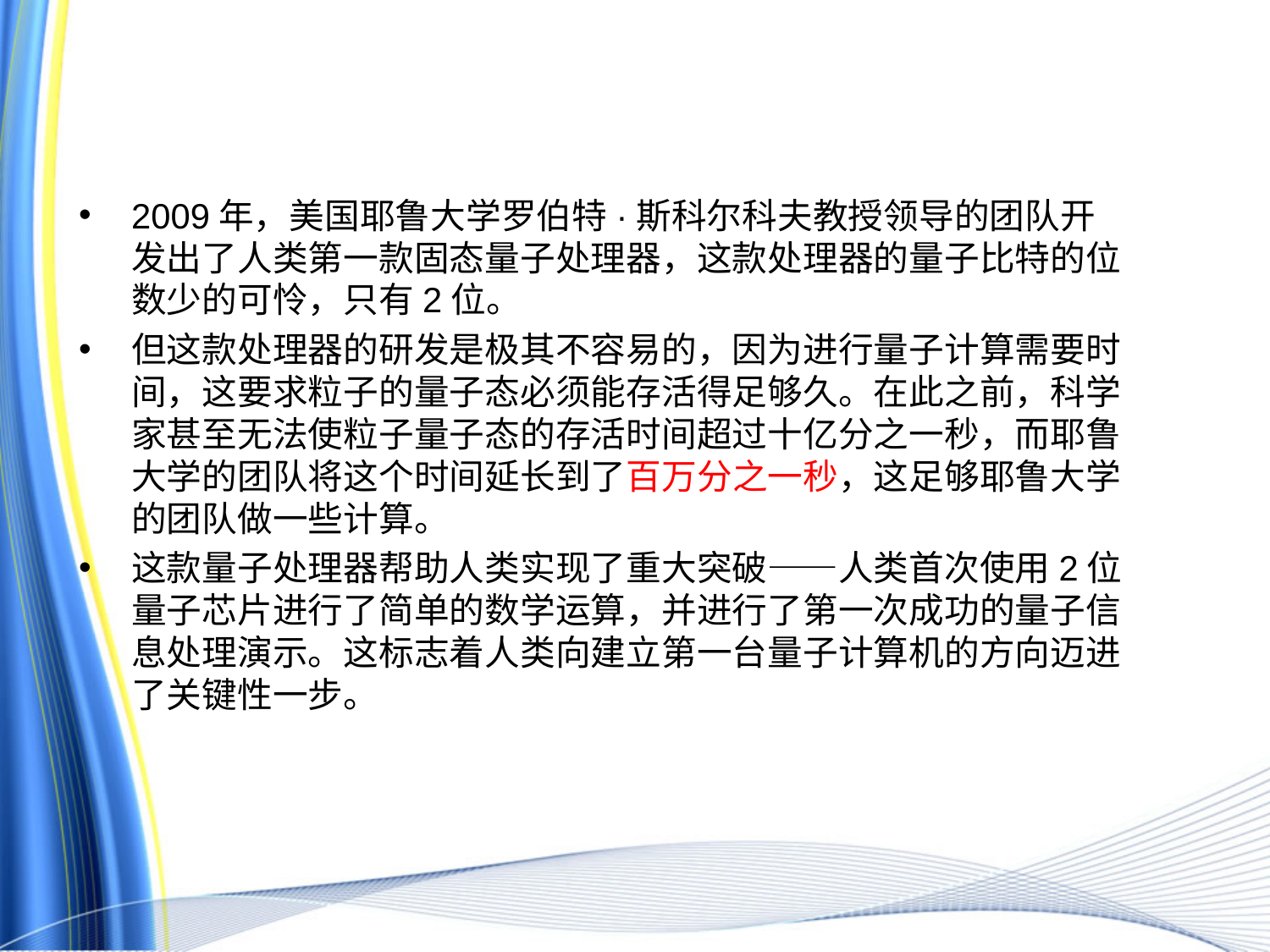

2009年，美国耶鲁大学罗伯特·斯科尔科夫教授领导的团队开发出了人类第一款固态量子处理器，这款处理器的量子比特的位数少的可怜，只有2位。
但这款处理器的研发是极其不容易的，因为进行量子计算需要时间，这要求粒子的量子态必须能存活得足够久。在此之前，科学家甚至无法使粒子量子态的存活时间超过十亿分之一秒，而耶鲁大学的团队将这个时间延长到了百万分之一秒，这足够耶鲁大学的团队做一些计算。
这款量子处理器帮助人类实现了重大突破——人类首次使用2位量子芯片进行了简单的数学运算，并进行了第一次成功的量子信息处理演示。这标志着人类向建立第一台量子计算机的方向迈进了关键性一步。